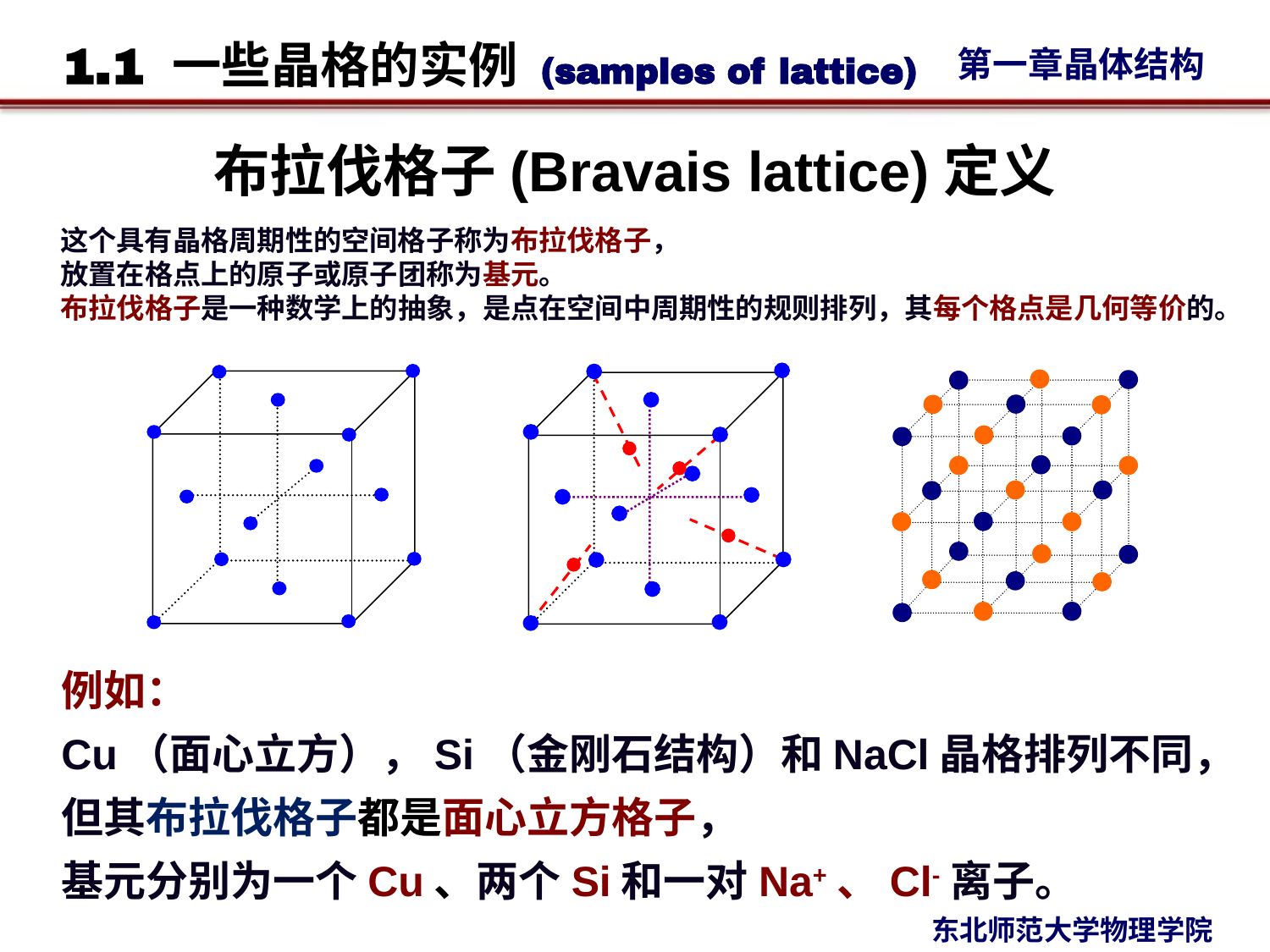

# 布拉伐格子(Bravais lattice)定义
这个具有晶格周期性的空间格子称为布拉伐格子，
放置在格点上的原子或原子团称为基元。
布拉伐格子是一种数学上的抽象，是点在空间中周期性的规则排列，其每个格点是几何等价的。

例如：
Cu（面心立方），Si（金刚石结构）和NaCl晶格排列不同，
但其布拉伐格子都是面心立方格子，
基元分别为一个Cu、两个Si和一对Na+、Cl-离子。